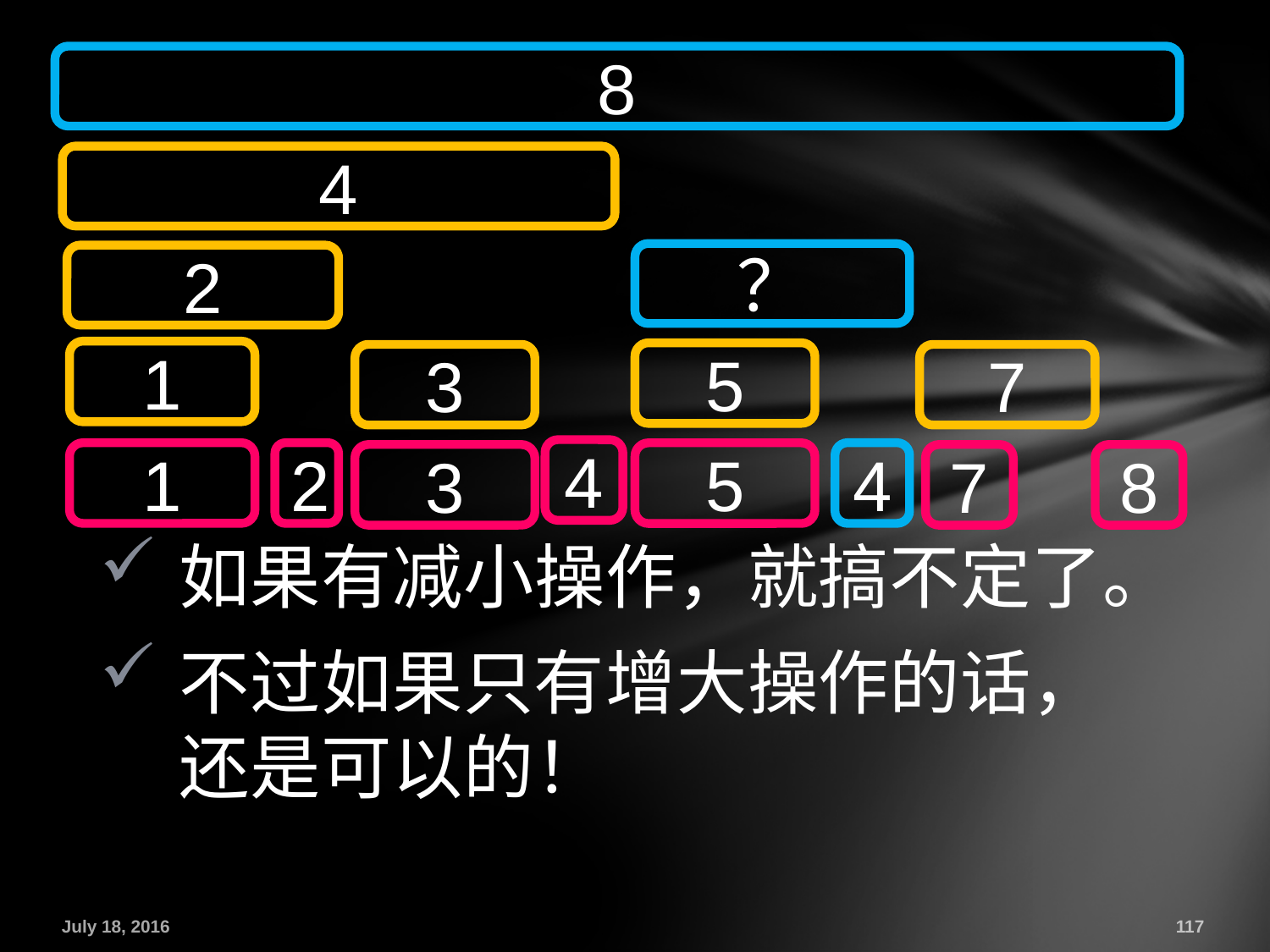

8
4
？
2
1
5
3
7
4
1
2
4
5
3
7
8
如果有减小操作，就搞不定了。
不过如果只有增大操作的话，还是可以的！
July 18, 2016

117